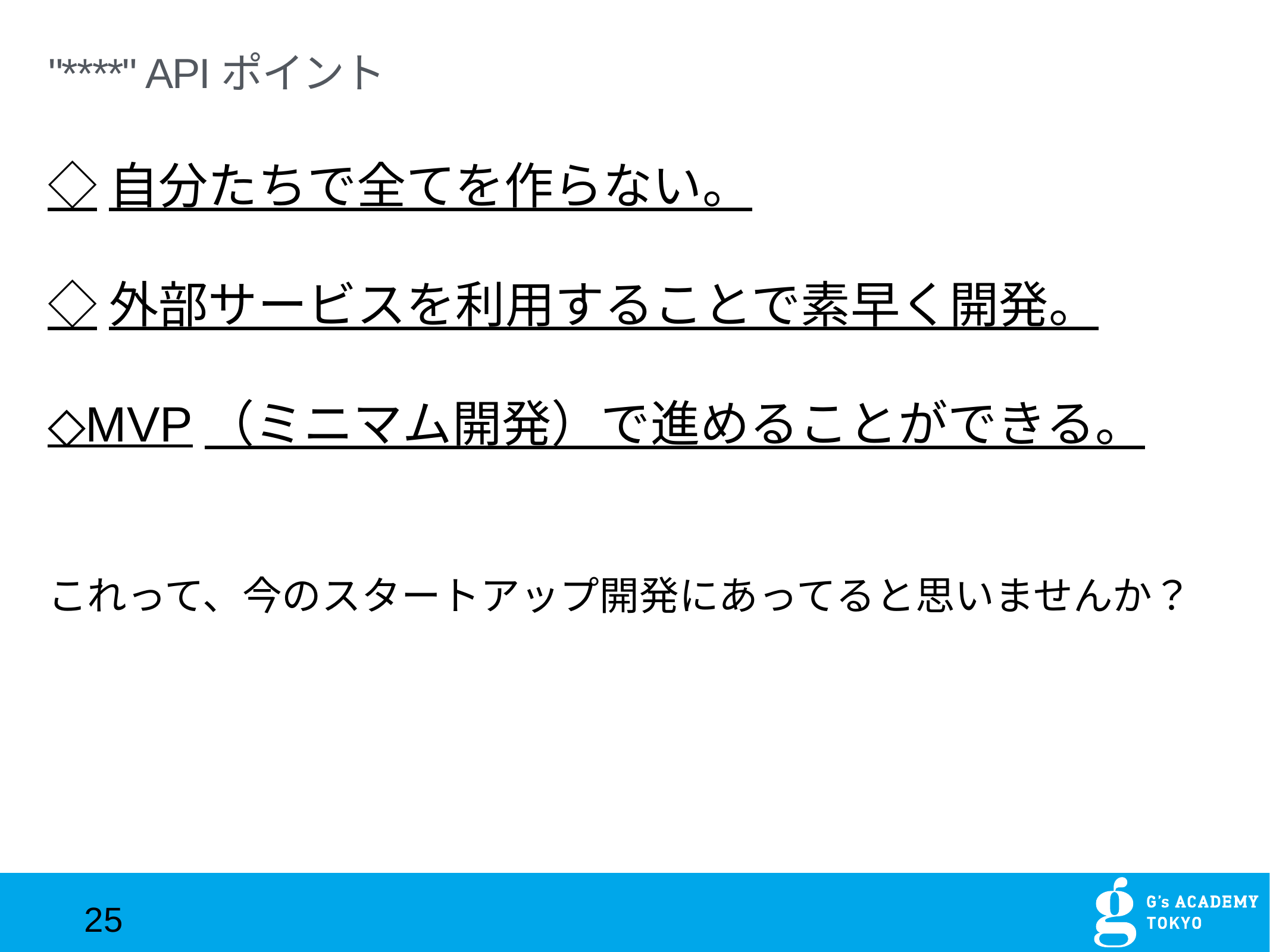

"****" APIポイント
◇自分たちで全てを作らない。

◇外部サービスを利用することで素早く開発。

◇MVP（ミニマム開発）で進めることができる。

これって、今のスタートアップ開発にあってると思いませんか？

25